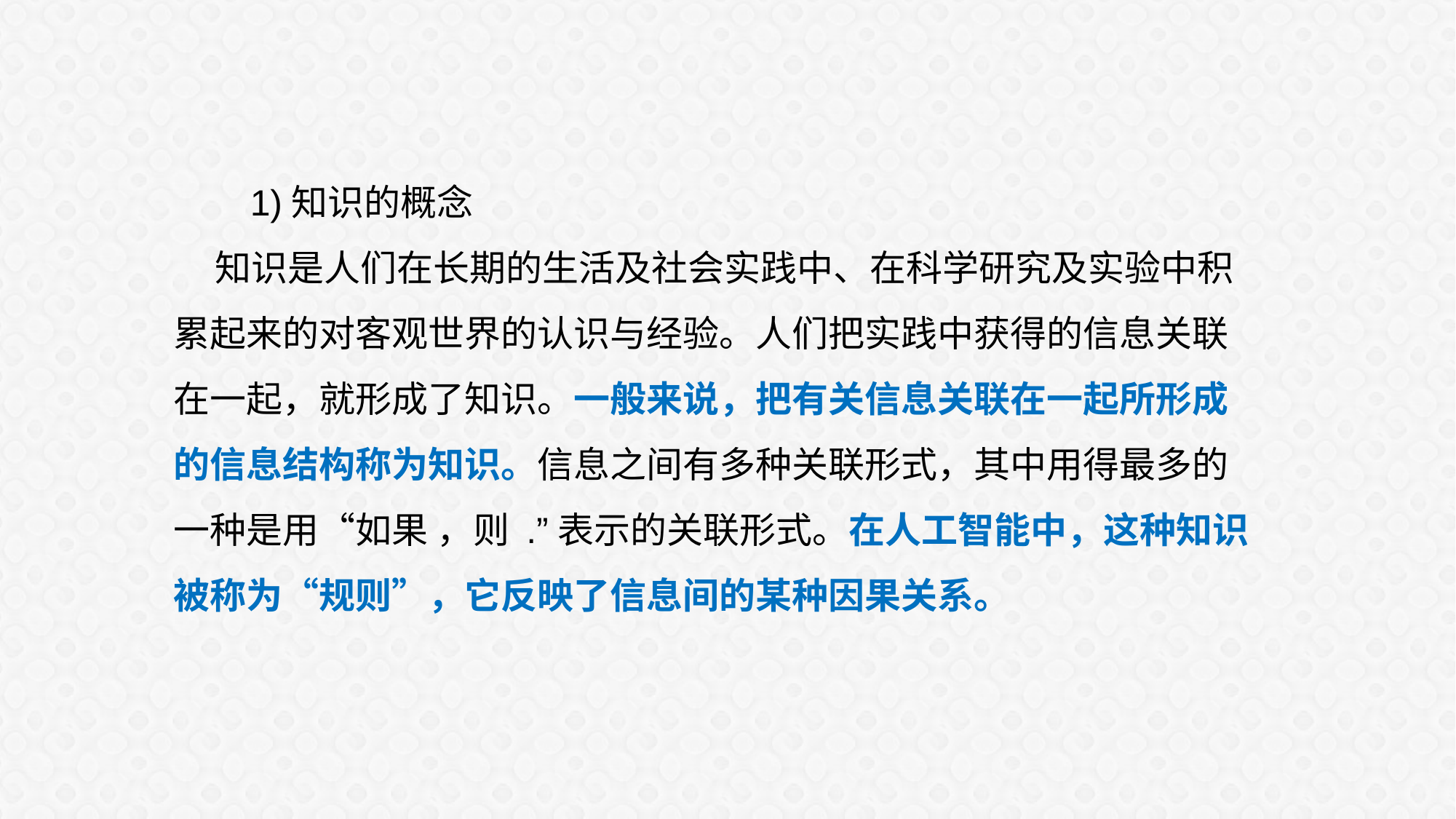

1)知识的概念
    知识是人们在长期的生活及社会实践中、在科学研究及实验中积累起来的对客观世界的认识与经验。人们把实践中获得的信息关联在一起，就形成了知识。一般来说，把有关信息关联在一起所形成的信息结构称为知识。信息之间有多种关联形式，其中用得最多的一种是用“如果 ，则 .”表示的关联形式。在人工智能中，这种知识被称为“规则”，它反映了信息间的某种因果关系。